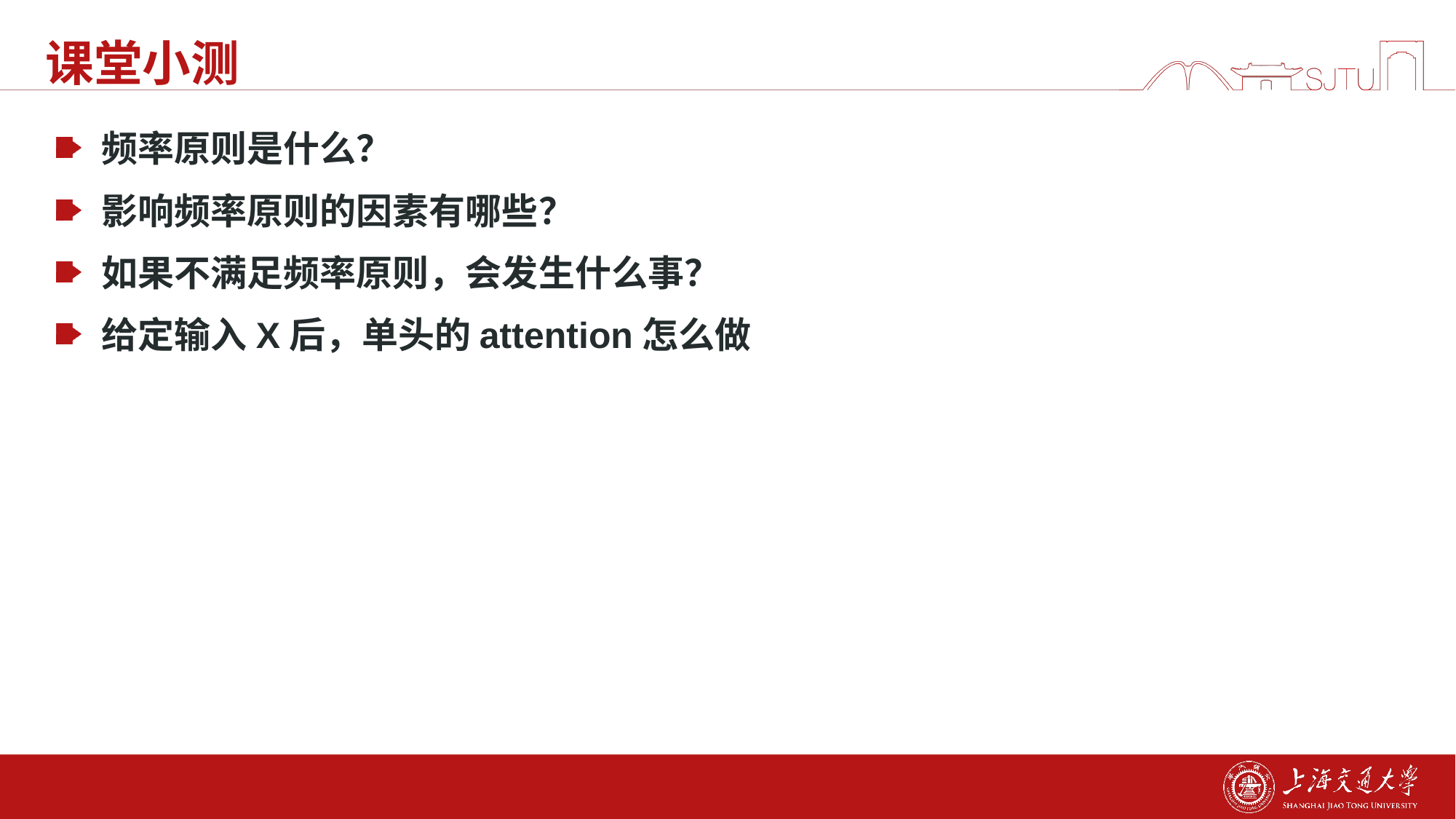

# 课堂小测
频率原则是什么？
影响频率原则的因素有哪些？
如果不满足频率原则，会发生什么事？
给定输入X后，单头的attention怎么做